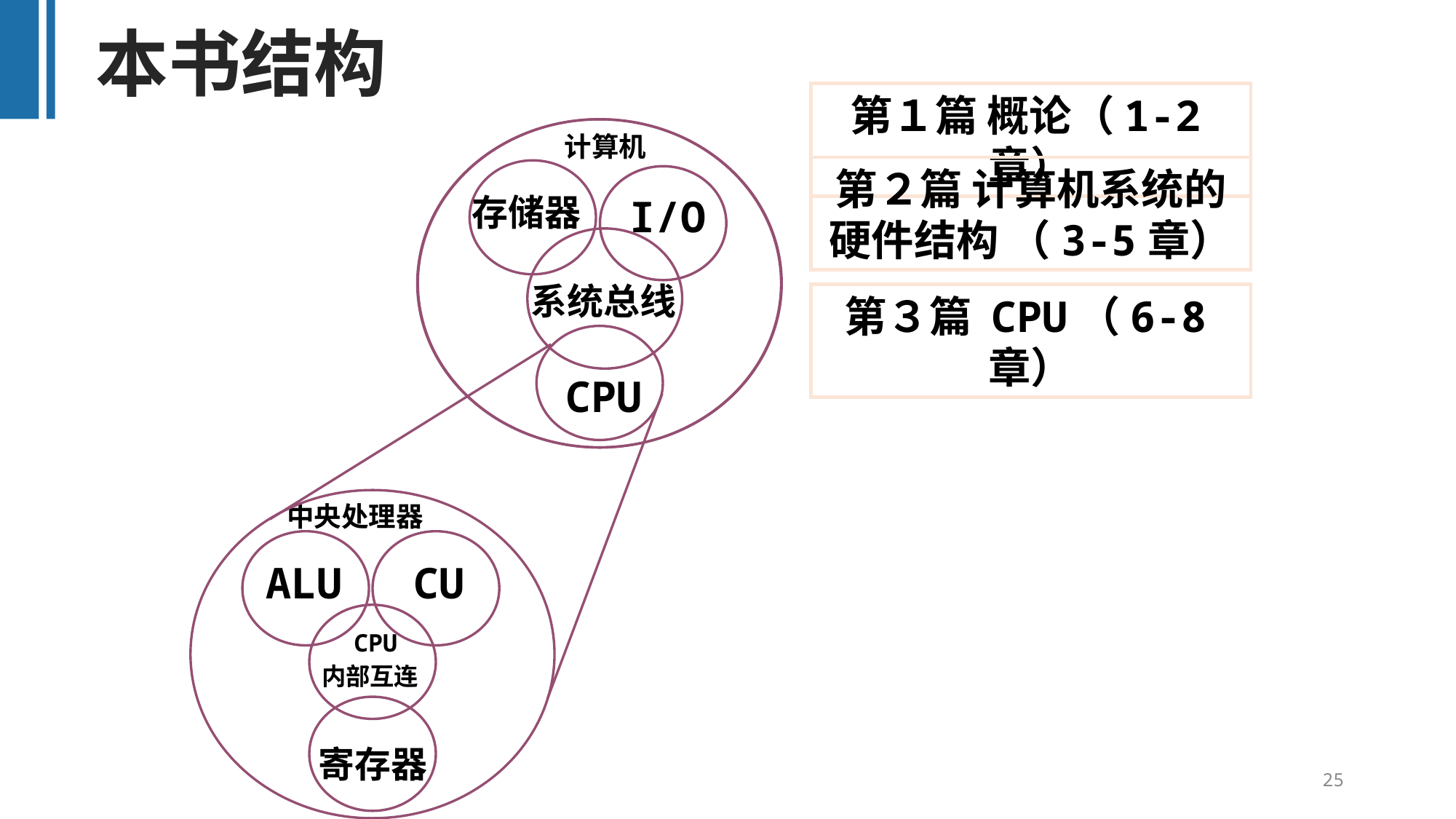

本书结构
第１篇 概论（1-2章）
计算机

存储器

系统总线

CPU

第２篇 计算机系统的硬件结构 （3-5章）
I/O

第３篇 CPU（6-8章）

中央处理器

ALU
CU

内部互连

寄存器

 CPU

25